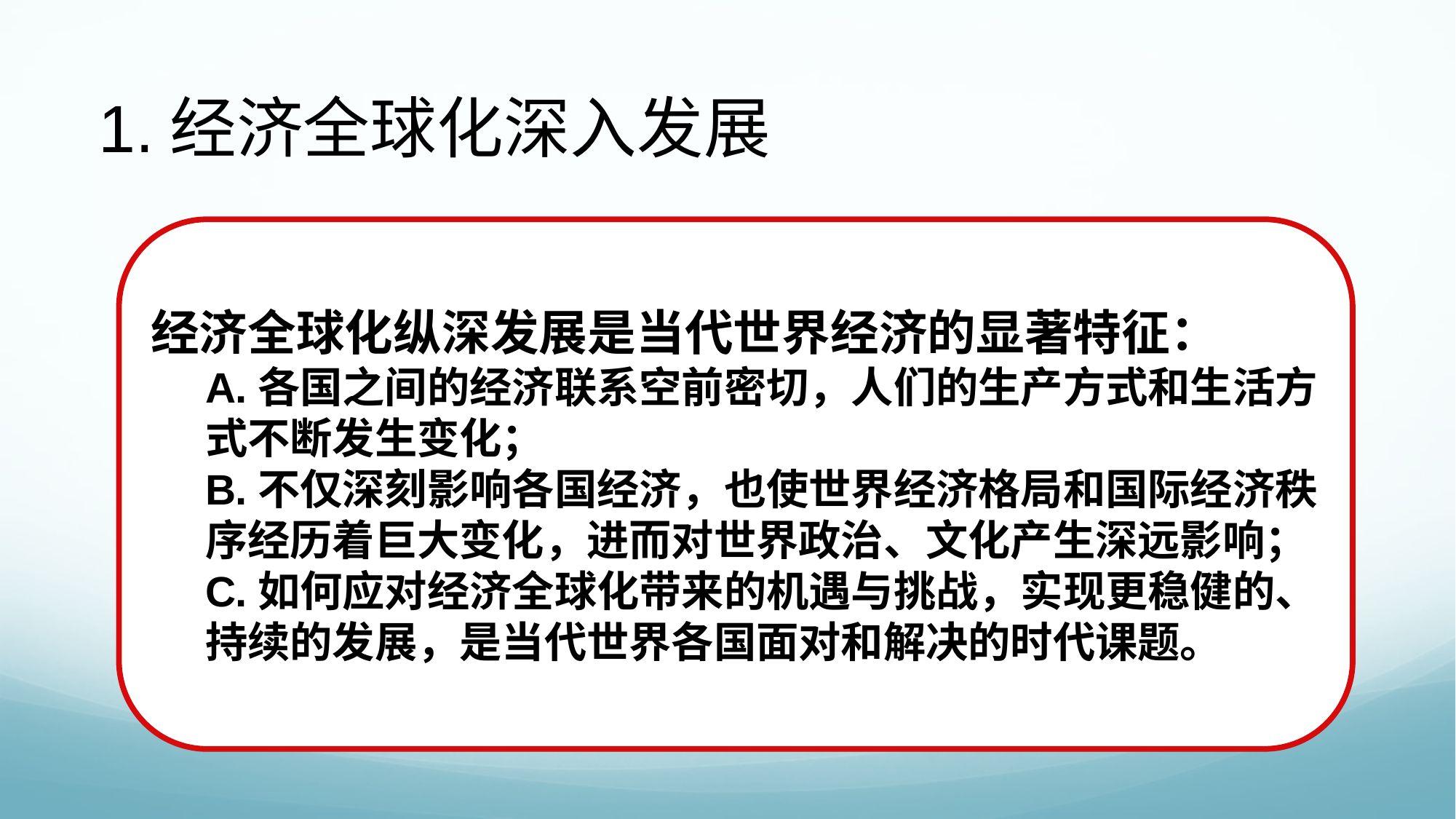

# 1.经济全球化深入发展
经济全球化纵深发展是当代世界经济的显著特征：
A.各国之间的经济联系空前密切，人们的生产方式和生活方式不断发生变化；
B.不仅深刻影响各国经济，也使世界经济格局和国际经济秩序经历着巨大变化，进而对世界政治、文化产生深远影响；
C.如何应对经济全球化带来的机遇与挑战，实现更稳健的、持续的发展，是当代世界各国面对和解决的时代课题。